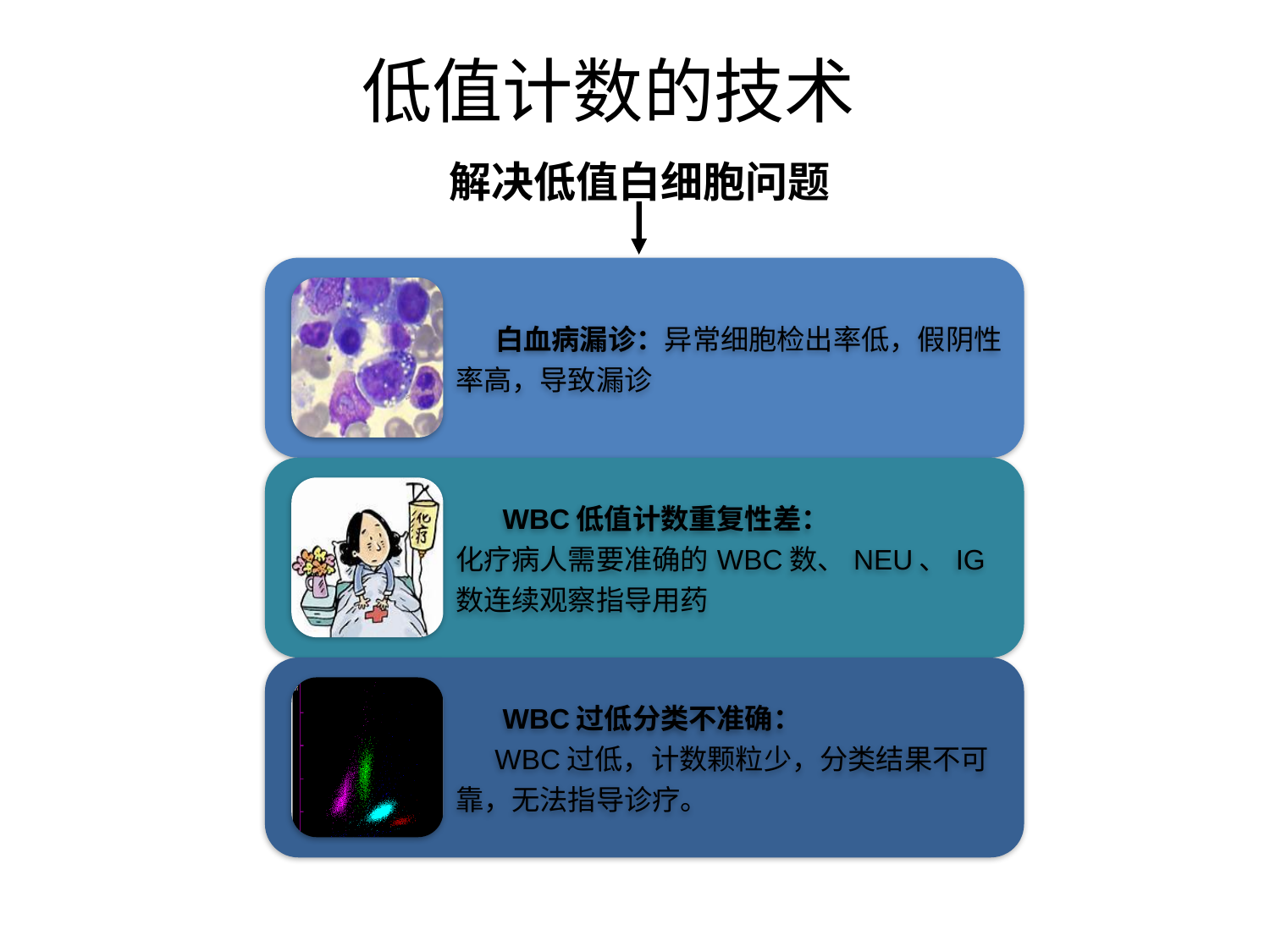

低值计数的技术
解决低值白细胞问题

     白血病漏诊：异常细胞检出率低，假阴性率高，导致漏诊
      WBC过低分类不准确：
     WBC过低，计数颗粒少，分类结果不可靠，无法指导诊疗。
      WBC低值计数重复性差：
化疗病人需要准确的WBC数、NEU、IG数连续观察指导用药